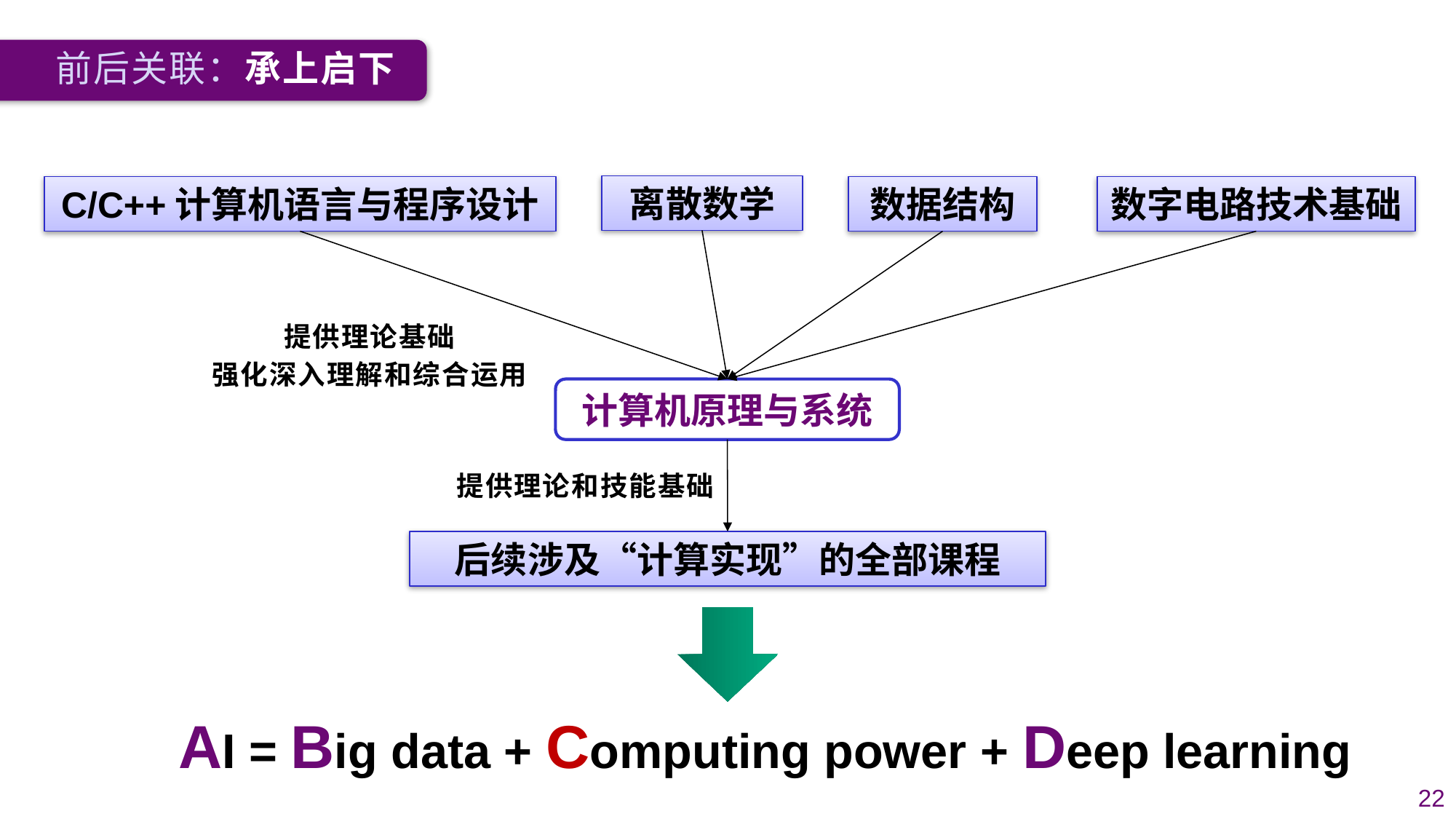

前后关联：承上启下
离散数学
C/C++计算机语言与程序设计
数据结构
数字电路技术基础
提供理论基础
强化深入理解和综合运用
计算机原理与系统
提供理论和技能基础
后续涉及“计算实现”的全部课程

AI = Big data + Computing power + Deep learning
22